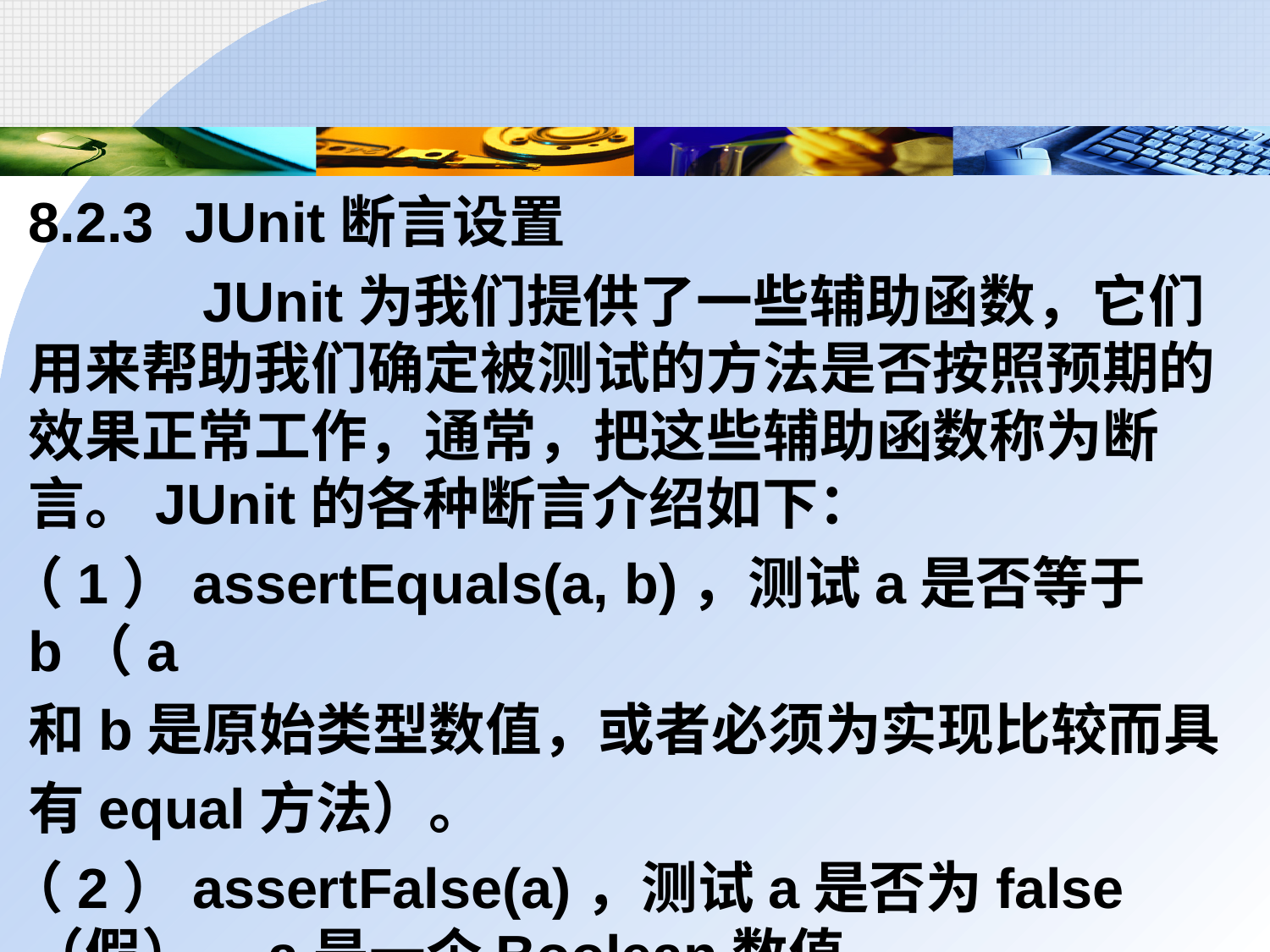

8.2.3  JUnit断言设置
		   JUnit为我们提供了一些辅助函数，它们用来帮助我们确定被测试的方法是否按照预期的效果正常工作，通常，把这些辅助函数称为断言。JUnit的各种断言介绍如下：
 （1）assertEquals(a, b)，测试a是否等于b（a
	和b是原始类型数值，或者必须为实现比较而具
	有equal方法）。
 （2）assertFalse(a)，测试a是否为false（假），a是一个Boolean数值。